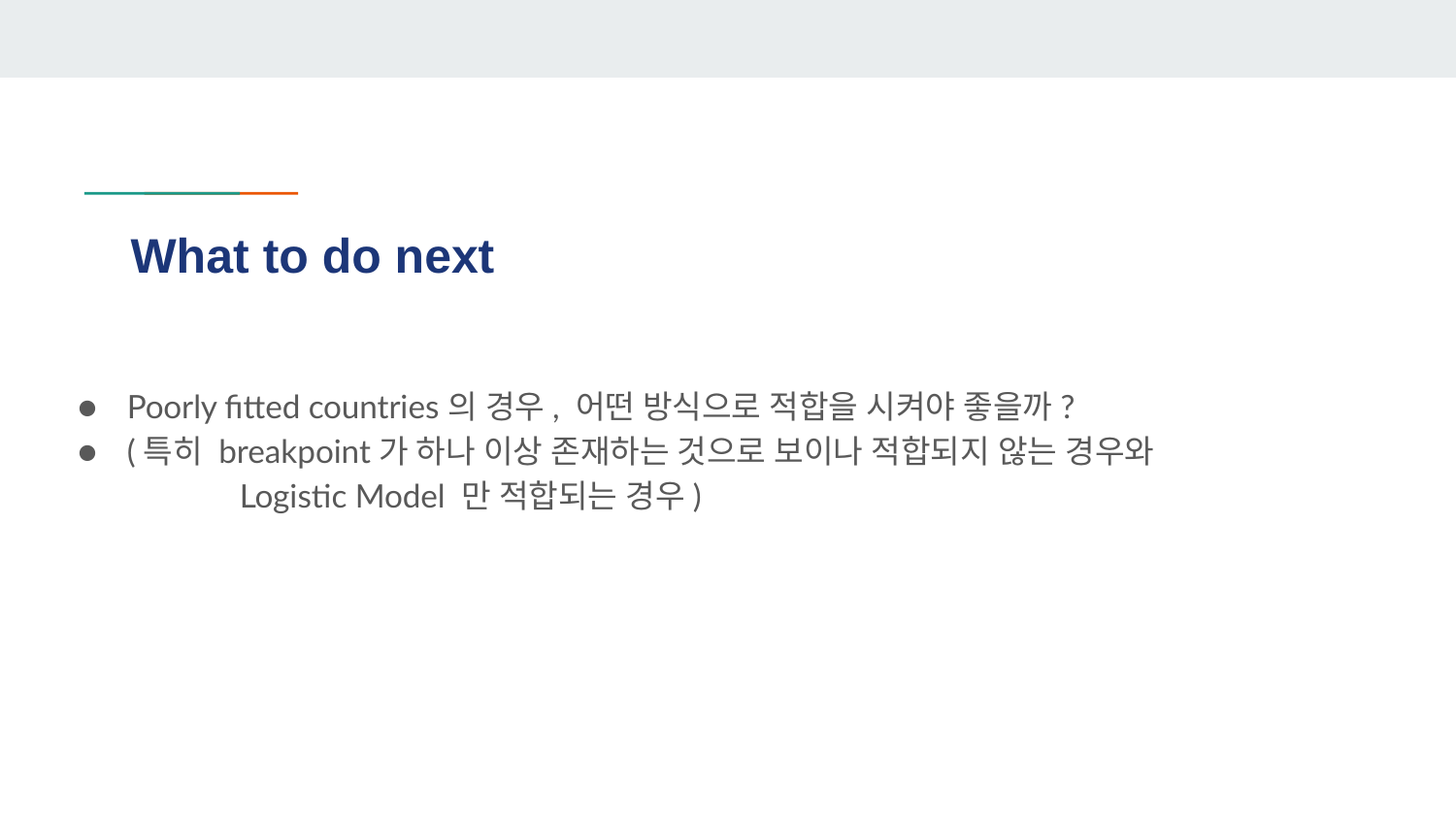

# What to do next

Poorly fitted countries의 경우, 어떤 방식으로 적합을 시켜야 좋을까?
(특히 breakpoint가 하나 이상 존재하는 것으로 보이나 적합되지 않는 경우와
	  Logistic Model 만 적합되는 경우)